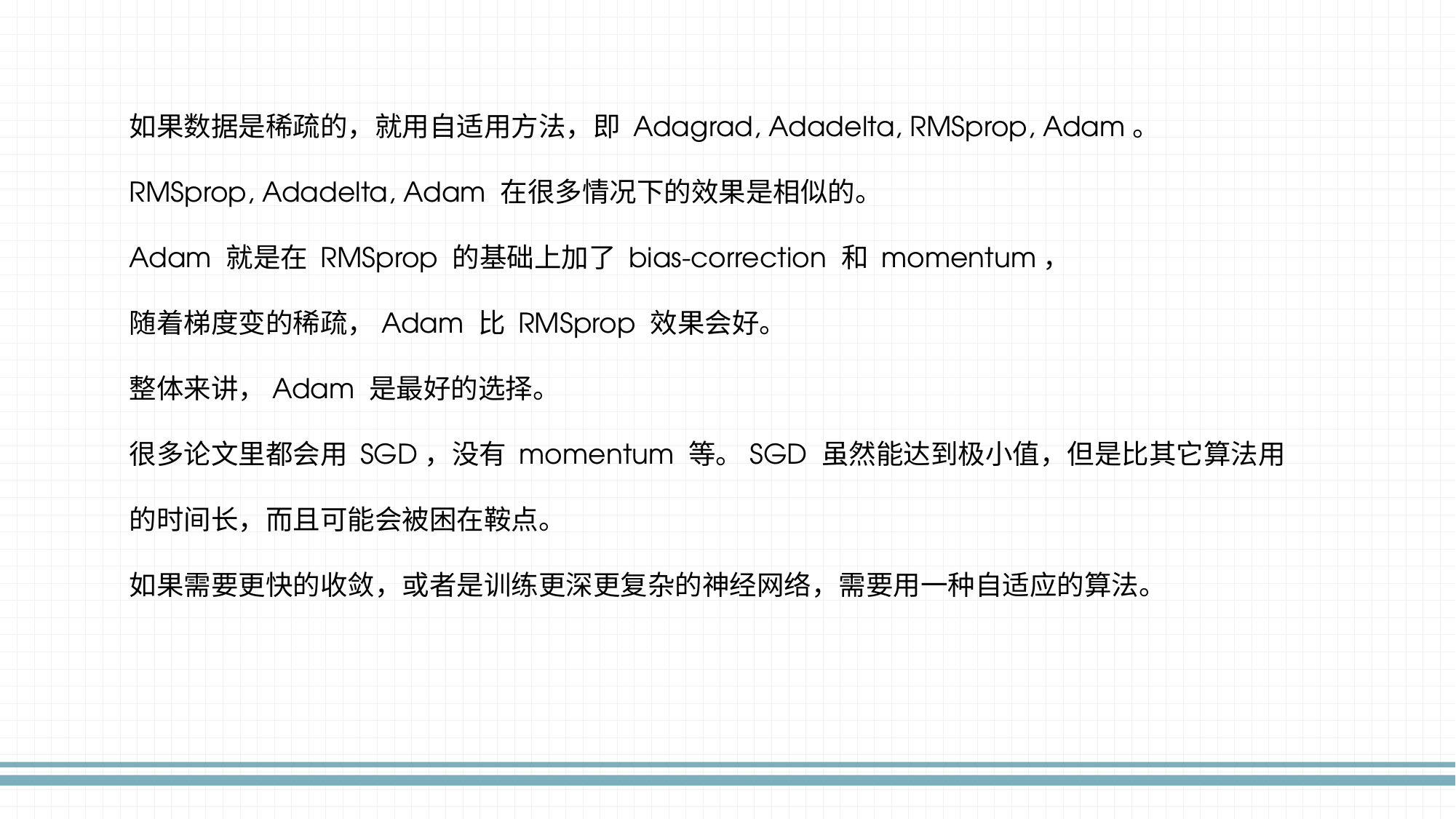

如果数据是稀疏的，就用自适用方法，即 Adagrad, Adadelta, RMSprop, Adam。
RMSprop, Adadelta, Adam 在很多情况下的效果是相似的。
Adam 就是在 RMSprop 的基础上加了 bias-correction 和 momentum，
随着梯度变的稀疏，Adam 比 RMSprop 效果会好。
整体来讲，Adam 是最好的选择。
很多论文里都会用 SGD，没有 momentum 等。SGD 虽然能达到极小值，但是比其它算法用的时间长，而且可能会被困在鞍点。
如果需要更快的收敛，或者是训练更深更复杂的神经网络，需要用一种自适应的算法。